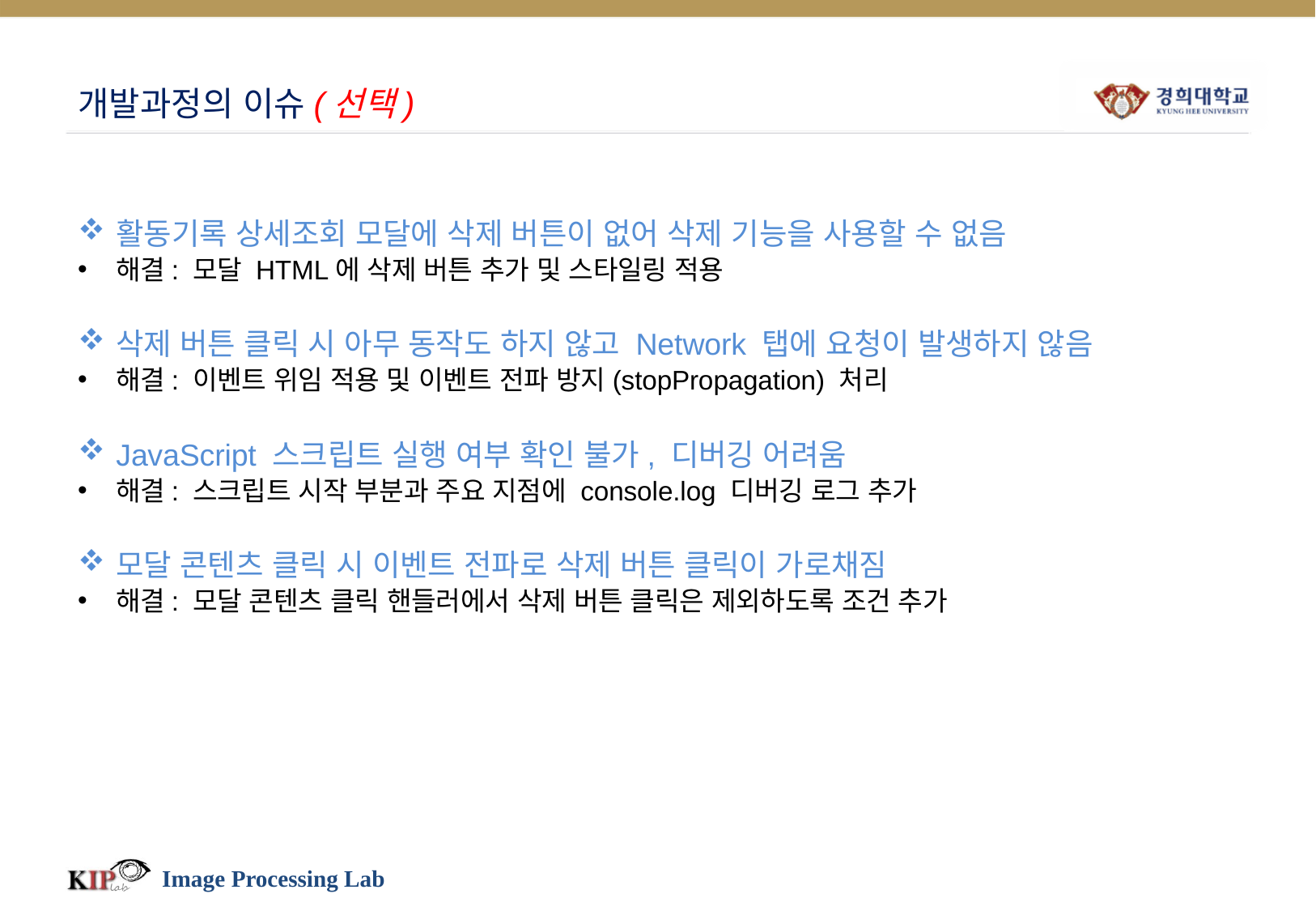

# 개발과정의 이슈(선택)
활동기록 상세조회 모달에 삭제 버튼이 없어 삭제 기능을 사용할 수 없음
해결: 모달 HTML에 삭제 버튼 추가 및 스타일링 적용

삭제 버튼 클릭 시 아무 동작도 하지 않고 Network 탭에 요청이 발생하지 않음
해결: 이벤트 위임 적용 및 이벤트 전파 방지(stopPropagation) 처리

JavaScript 스크립트 실행 여부 확인 불가, 디버깅 어려움
해결: 스크립트 시작 부분과 주요 지점에 console.log 디버깅 로그 추가

모달 콘텐츠 클릭 시 이벤트 전파로 삭제 버튼 클릭이 가로채짐
해결: 모달 콘텐츠 클릭 핸들러에서 삭제 버튼 클릭은 제외하도록 조건 추가
Image Processing Lab